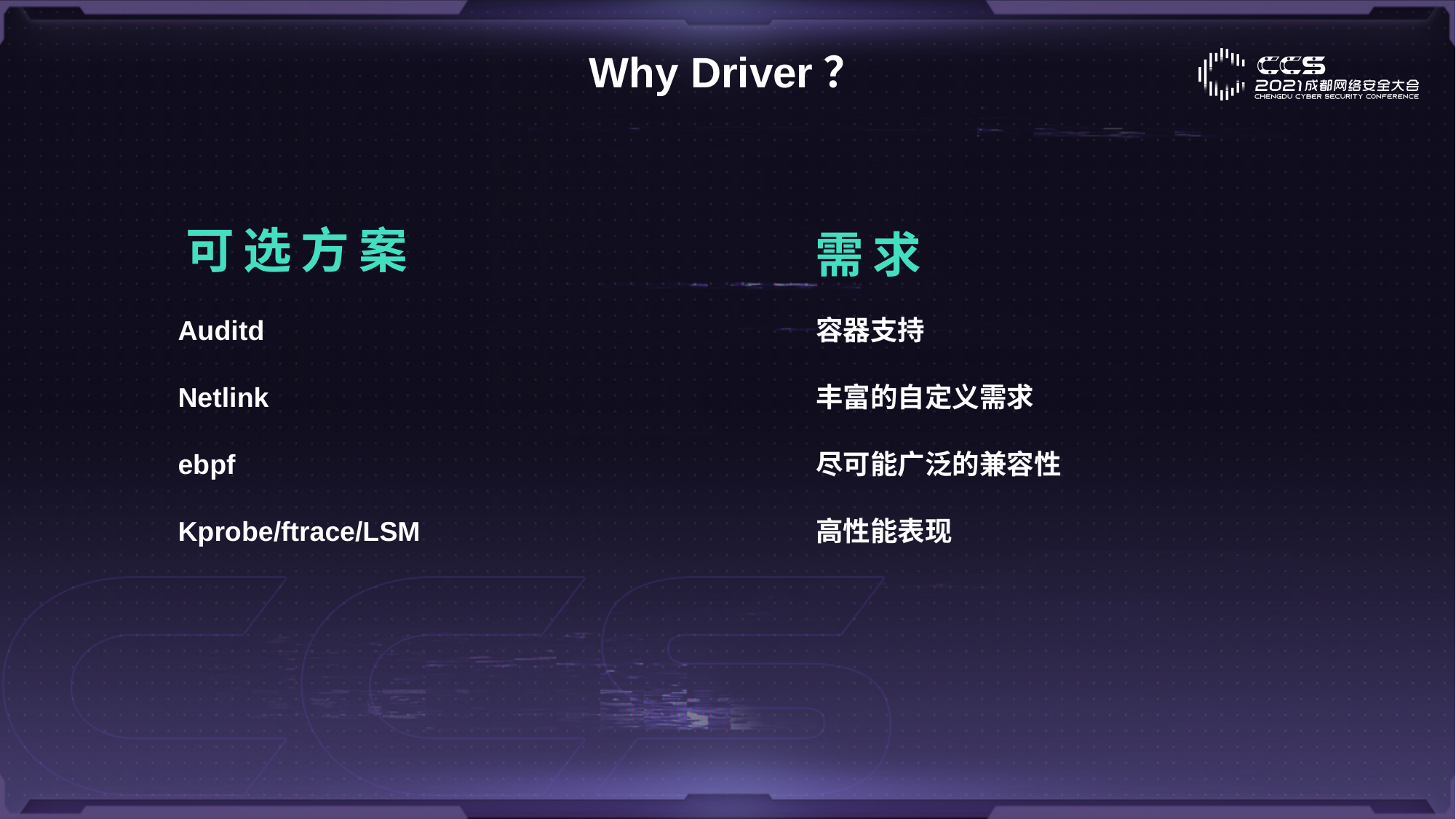

# Why Driver？
可选方案
需求
Auditd
容器支持

Netlink
丰富的自定义需求
ebpf
尽可能广泛的兼容性
Kprobe/ftrace/LSM
高性能表现